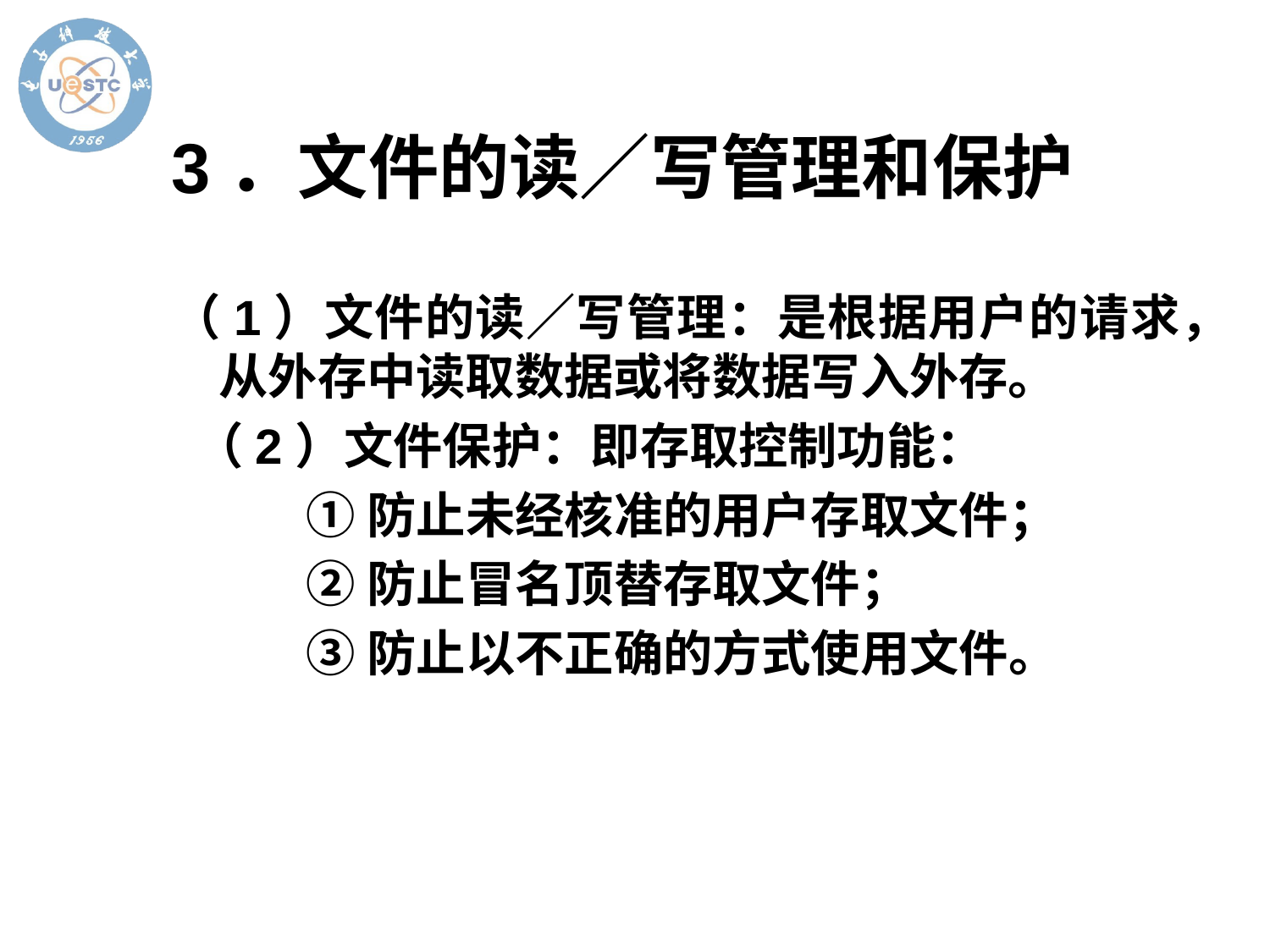

# 3．文件的读／写管理和保护

（1）文件的读／写管理：是根据用户的请求，从外存中读取数据或将数据写入外存。
 （2）文件保护：即存取控制功能：
            ①防止未经核准的用户存取文件；
            ②防止冒名顶替存取文件；
            ③防止以不正确的方式使用文件。